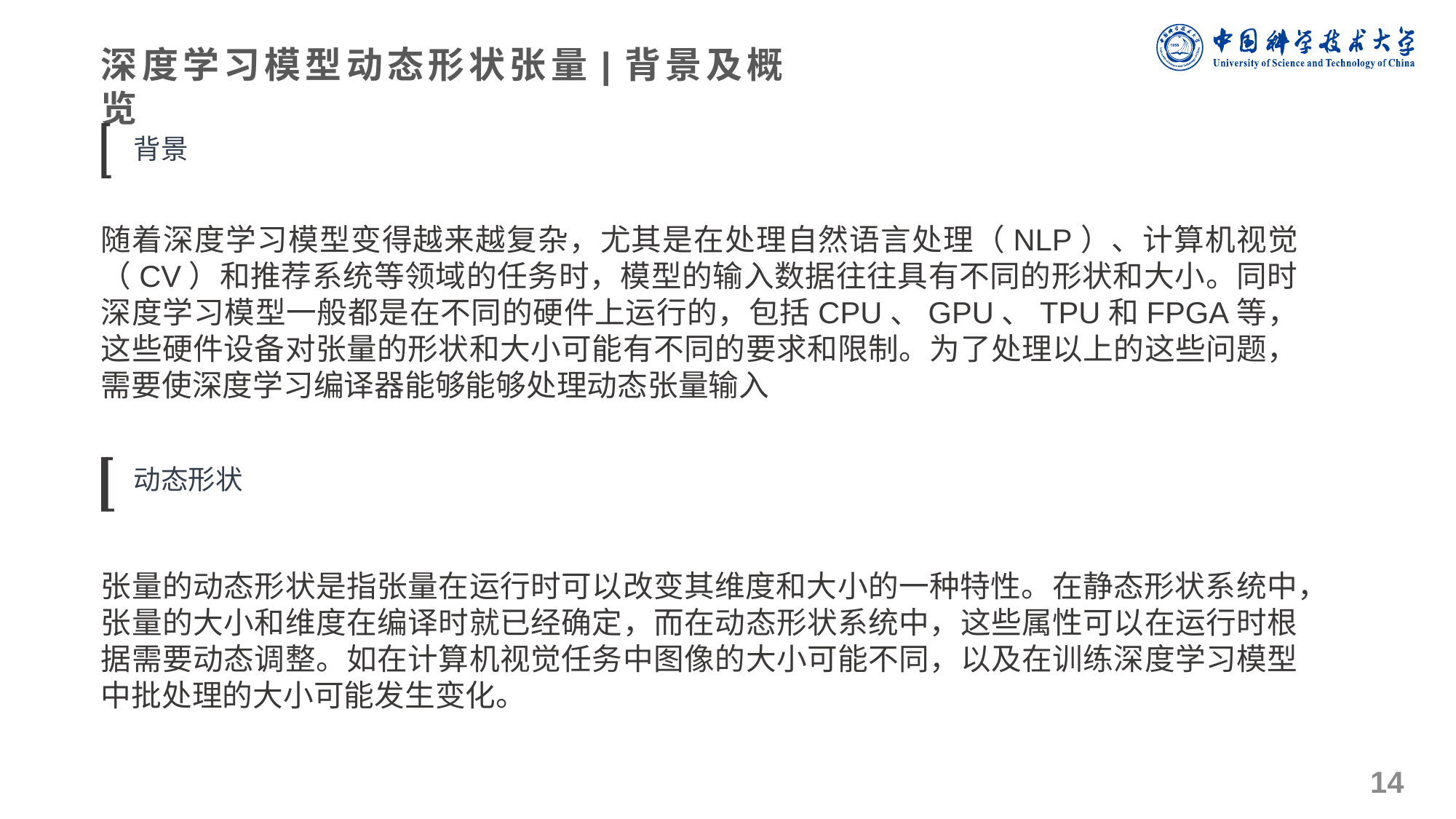

深度学习模型动态形状张量|背景及概览

背景
随着深度学习模型变得越来越复杂，尤其是在处理自然语言处理（NLP）、计算机视觉（CV）和推荐系统等领域的任务时，模型的输入数据往往具有不同的形状和大小。同时深度学习模型一般都是在不同的硬件上运行的，包括CPU、GPU、TPU和FPGA等，这些硬件设备对张量的形状和大小可能有不同的要求和限制。为了处理以上的这些问题，需要使深度学习编译器能够能够处理动态张量输入

动态形状
张量的动态形状是指张量在运行时可以改变其维度和大小的一种特性。在静态形状系统中，张量的大小和维度在编译时就已经确定，而在动态形状系统中，这些属性可以在运行时根据需要动态调整。如在计算机视觉任务中图像的大小可能不同，以及在训练深度学习模型中批处理的大小可能发生变化。
14